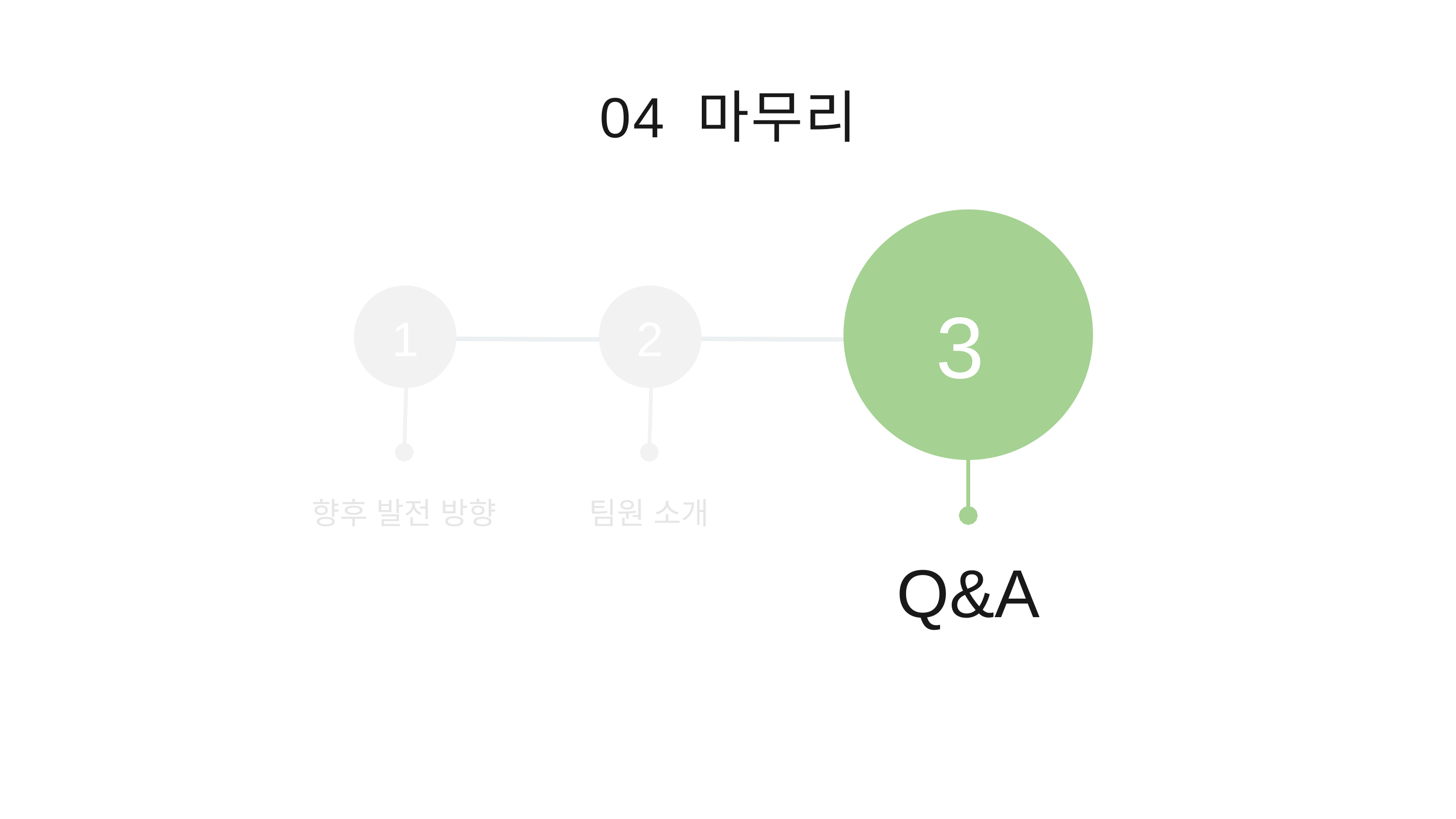

04 마무리

3
1
2

향후 발전 방향
팀원 소개
Q&A